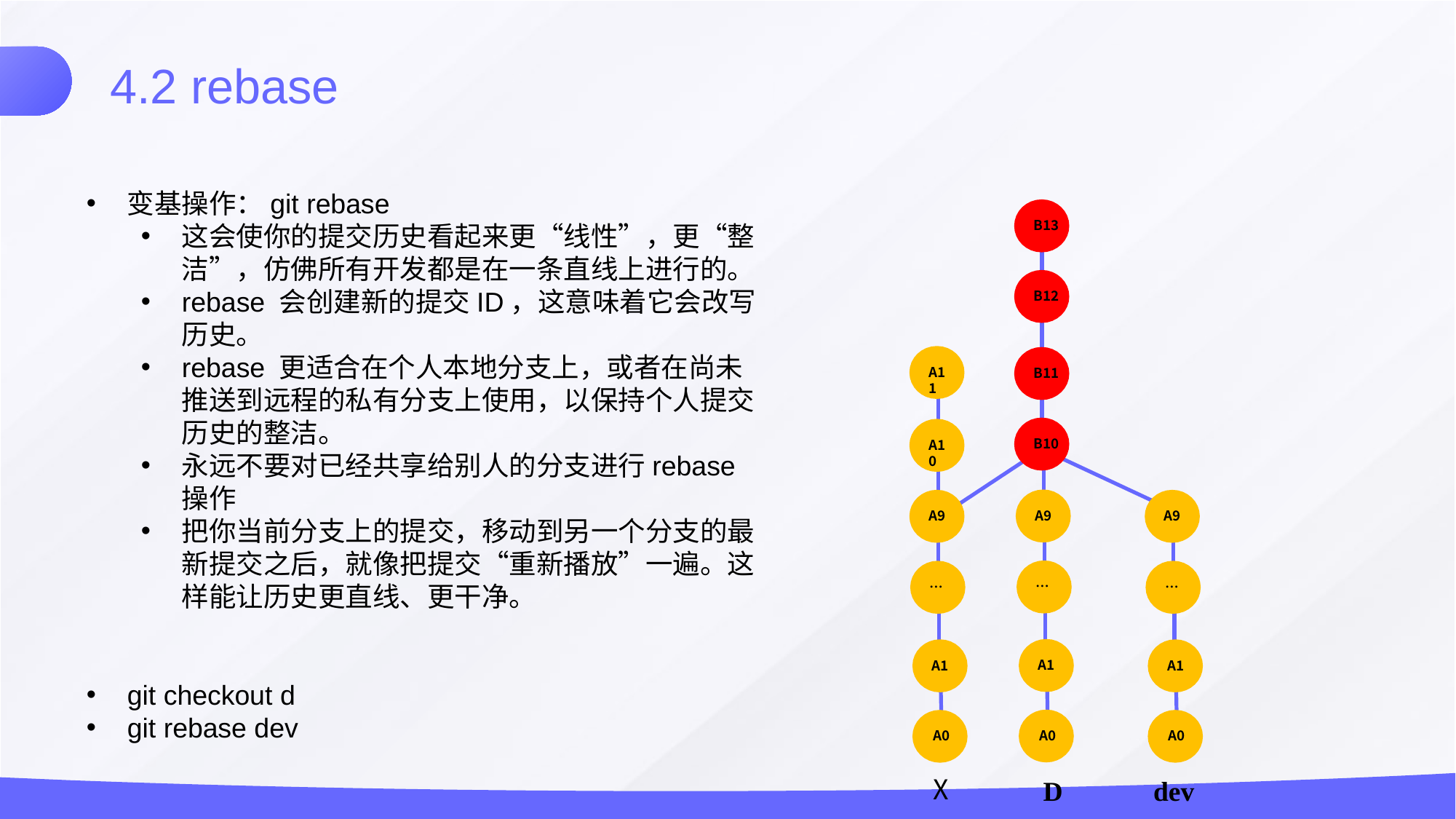

4.2 rebase
变基操作：git rebase
这会使你的提交历史看起来更“线性”，更“整洁”，仿佛所有开发都是在一条直线上进行的。
rebase 会创建新的提交ID，这意味着它会改写历史。
rebase 更适合在个人本地分支上，或者在尚未推送到远程的私有分支上使用，以保持个人提交历史的整洁。
永远不要对已经共享给别人的分支进行rebase操作
把你当前分支上的提交，移动到另一个分支的最新提交之后，就像把提交“重新播放”一遍。这样能让历史更直线、更干净。

git checkout d
git rebase dev

B13

B12

A11
B11

B10
A10

A9
A9
A9

…
…
…

A1
A1
A1

A0
A0
A0
X
D
dev